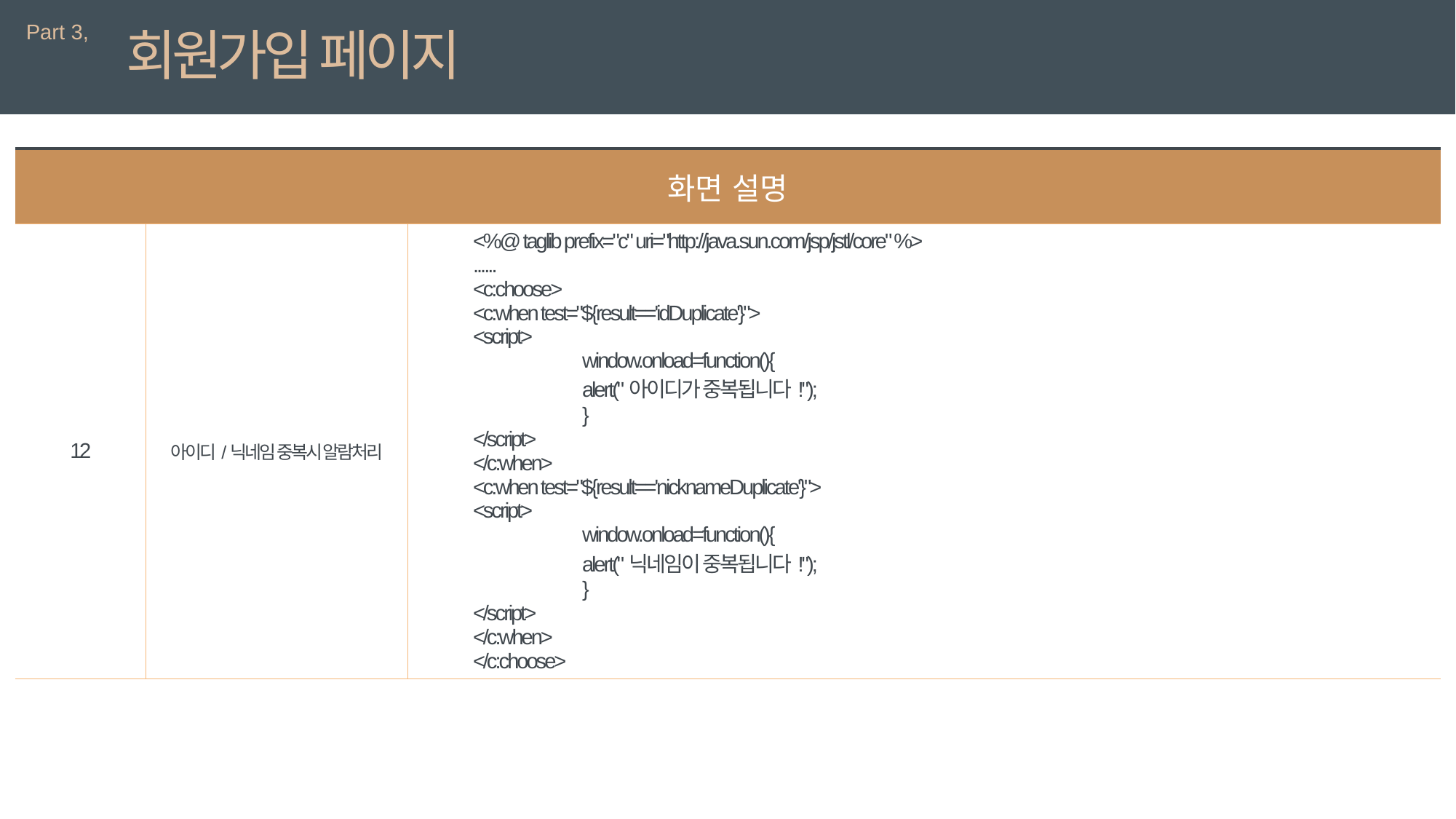

Part 3,
회원가입 페이지
| 화면 설명 |  | 상세 설명 |
| --- | --- | --- |
| 12 | 아이디/닉네임 중복시 알람처리 | <%@ taglib prefix="c" uri="http://java.sun.com/jsp/jstl/core" %> ...... <c:choose> <c:when test="${result=='idDuplicate'}"> <script> window.onload=function(){ alert("아이디가 중복됩니다!"); } </script> </c:when> <c:when test="${result=='nicknameDuplicate'}"> <script> window.onload=function(){ alert("닉네임이 중복됩니다!"); } </script> </c:when> </c:choose> |